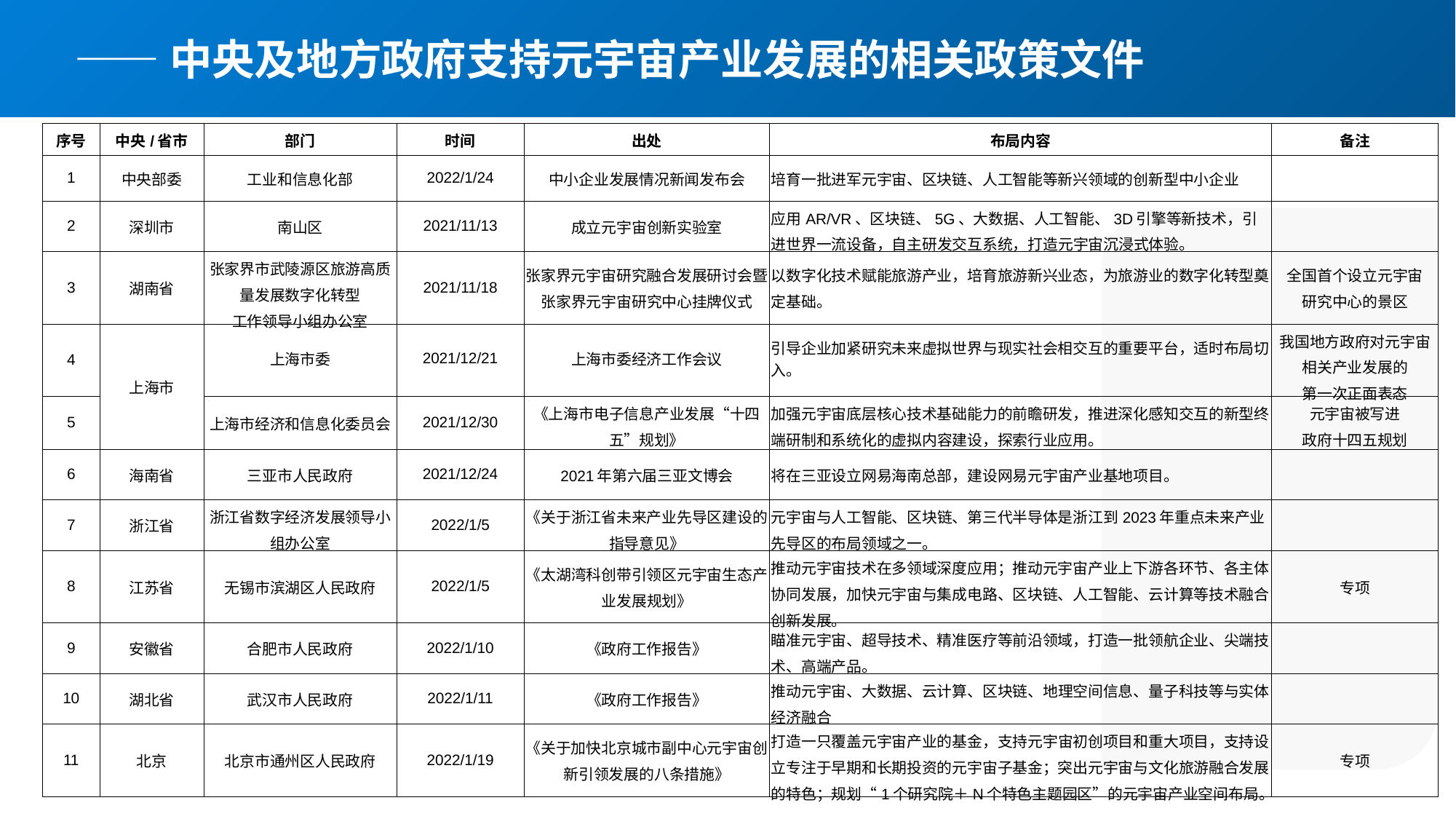

——中央及地方政府支持元宇宙产业发展的相关政策文件
| 序号 | 中央/省市 | 部门 | 时间 | 出处 | 布局内容 | 备注 |
| --- | --- | --- | --- | --- | --- | --- |
| 1 | 中央部委 | 工业和信息化部 | 2022/1/24 | 中小企业发展情况新闻发布会 | 培育一批进军元宇宙、区块链、人工智能等新兴领域的创新型中小企业 |  |
| 2 | 深圳市 | 南山区 | 2021/11/13 | 成立元宇宙创新实验室 | 应用AR/VR、区块链、5G、大数据、人工智能、3D引擎等新技术，引进世界一流设备，自主研发交互系统，打造元宇宙沉浸式体验。 |  |
| 3 | 湖南省 | 张家界市武陵源区旅游高质量发展数字化转型 工作领导小组办公室 | 2021/11/18 | 张家界元宇宙研究融合发展研讨会暨张家界元宇宙研究中心挂牌仪式 | 以数字化技术赋能旅游产业，培育旅游新兴业态，为旅游业的数字化转型奠定基础。 | 全国首个设立元宇宙 研究中心的景区 |
| 4 | 上海市 | 上海市委 | 2021/12/21 | 上海市委经济工作会议 | 引导企业加紧研究未来虚拟世界与现实社会相交互的重要平台，适时布局切入。 | 我国地方政府对元宇宙相关产业发展的 第一次正面表态 |
| 5 |  | 上海市经济和信息化委员会 | 2021/12/30 | 《上海市电子信息产业发展“十四五”规划》 | 加强元宇宙底层核心技术基础能力的前瞻研发，推进深化感知交互的新型终端研制和系统化的虚拟内容建设，探索行业应用。 | 元宇宙被写进 政府十四五规划 |
| 6 | 海南省 | 三亚市人民政府 | 2021/12/24 | 2021年第六届三亚文博会 | 将在三亚设立网易海南总部，建设网易元宇宙产业基地项目。 |  |
| 7 | 浙江省 | 浙江省数字经济发展领导小组办公室 | 2022/1/5 | 《关于浙江省未来产业先导区建设的指导意见》 | 元宇宙与人工智能、区块链、第三代半导体是浙江到2023年重点未来产业先导区的布局领域之一。 |  |
| 8 | 江苏省 | 无锡市滨湖区人民政府 | 2022/1/5 | 《太湖湾科创带引领区元宇宙生态产业发展规划》 | 推动元宇宙技术在多领域深度应用；推动元宇宙产业上下游各环节、各主体协同发展，加快元宇宙与集成电路、区块链、人工智能、云计算等技术融合创新发展。 | 专项 |
| 9 | 安徽省 | 合肥市人民政府 | 2022/1/10 | 《政府工作报告》 | 瞄准元宇宙、超导技术、精准医疗等前沿领域，打造一批领航企业、尖端技术、高端产品。 |  |
| 10 | 湖北省 | 武汉市人民政府 | 2022/1/11 | 《政府工作报告》 | 推动元宇宙、大数据、云计算、区块链、地理空间信息、量子科技等与实体经济融合 |  |
| 11 | 北京 | 北京市通州区人民政府 | 2022/1/19 | 《关于加快北京城市副中心元宇宙创新引领发展的八条措施》 | 打造一只覆盖元宇宙产业的基金，支持元宇宙初创项目和重大项目，支持设立专注于早期和长期投资的元宇宙子基金；突出元宇宙与文化旅游融合发展的特色；规划“1个研究院＋N个特色主题园区”的元宇宙产业空间布局。 | 专项 |